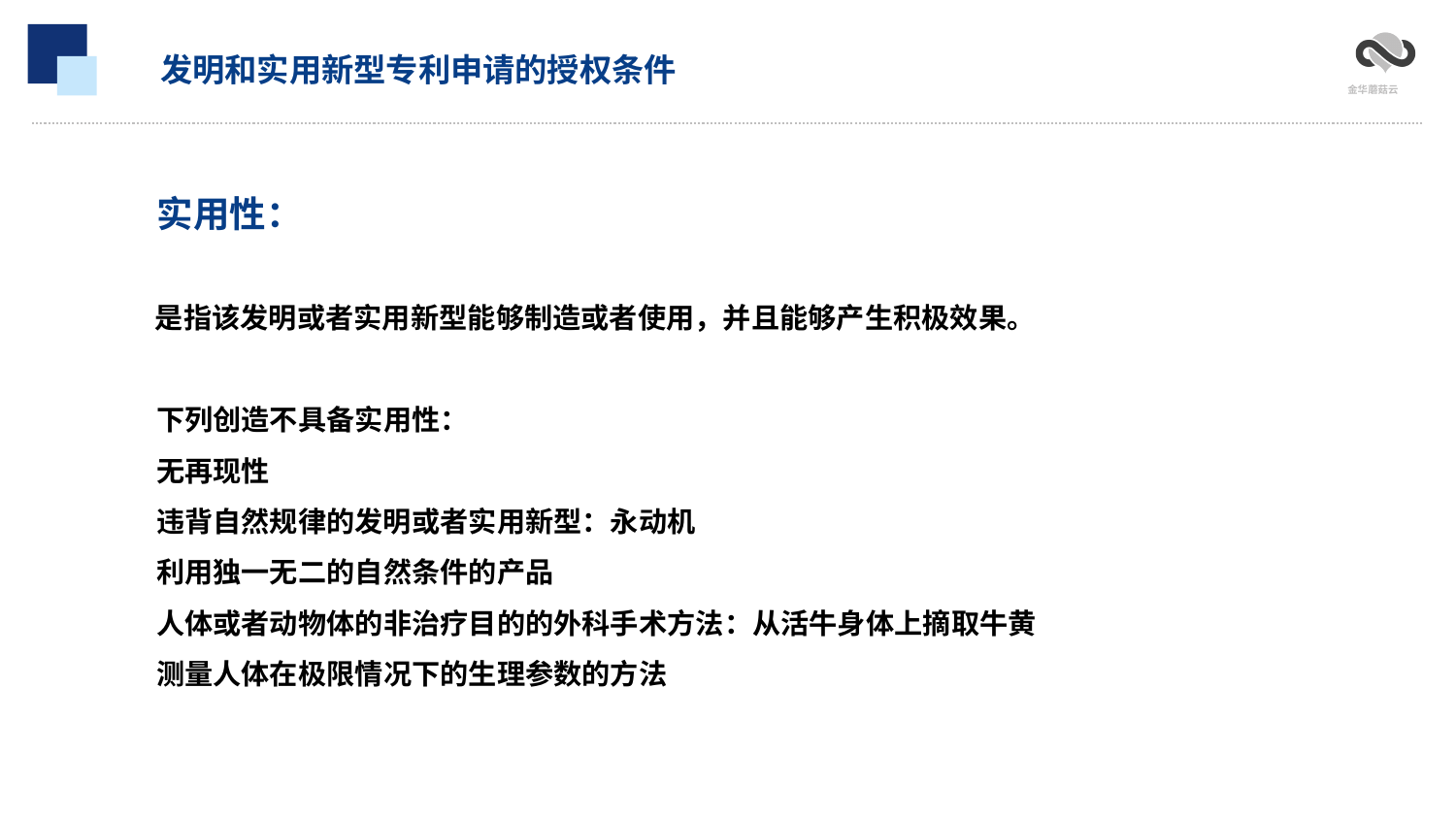

发明和实用新型专利申请的授权条件
   实用性：

    是指该发明或者实用新型能够制造或者使用，并且能够产生积极效果。

    下列创造不具备实用性：
    无再现性
    违背自然规律的发明或者实用新型：永动机
    利用独一无二的自然条件的产品
    人体或者动物体的非治疗目的的外科手术方法：从活牛身体上摘取牛黄
    测量人体在极限情况下的生理参数的方法